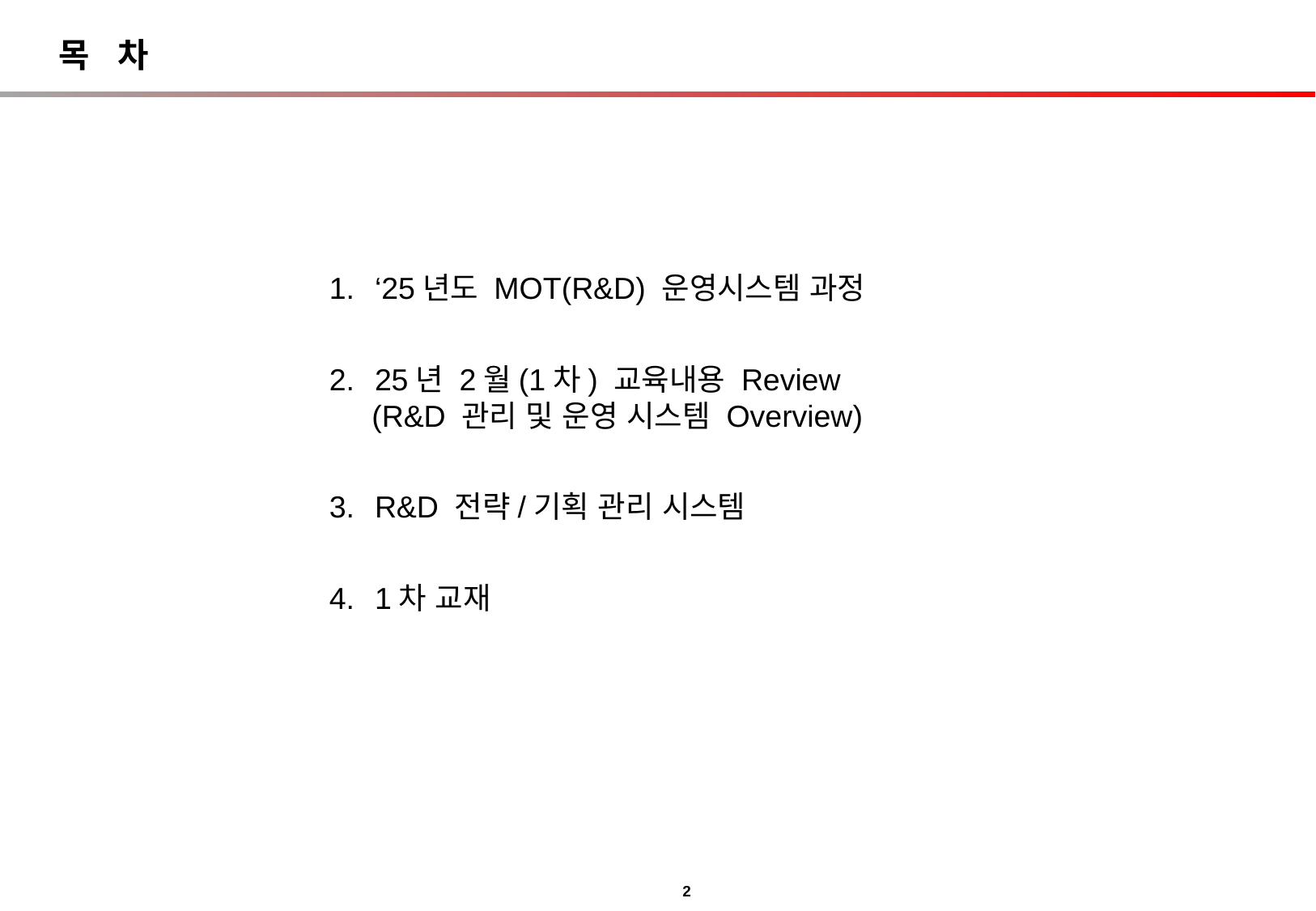

목   차
‘25년도 MOT(R&D) 운영시스템 과정
25년 2월(1차) 교육내용 Review
     (R&D 관리 및 운영 시스템 Overview)
R&D 전략/기획 관리 시스템
1차 교재
2